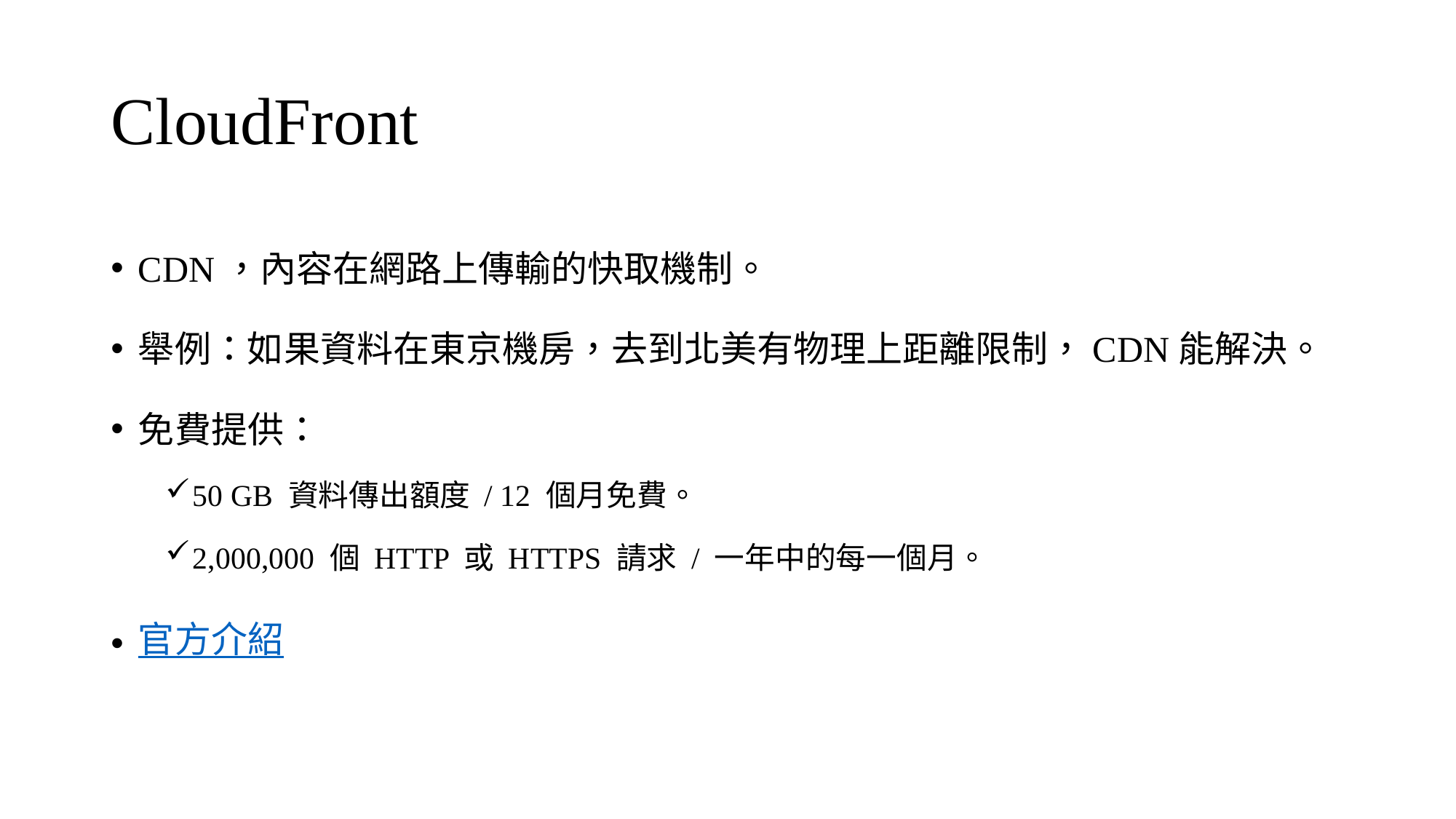

# CloudFront
CDN，內容在網路上傳輸的快取機制。
舉例：如果資料在東京機房，去到北美有物理上距離限制，CDN能解決。
免費提供：
50 GB 資料傳出額度 / 12 個月免費。
2,000,000 個 HTTP 或 HTTPS 請求 / 一年中的每一個月。
官方介紹